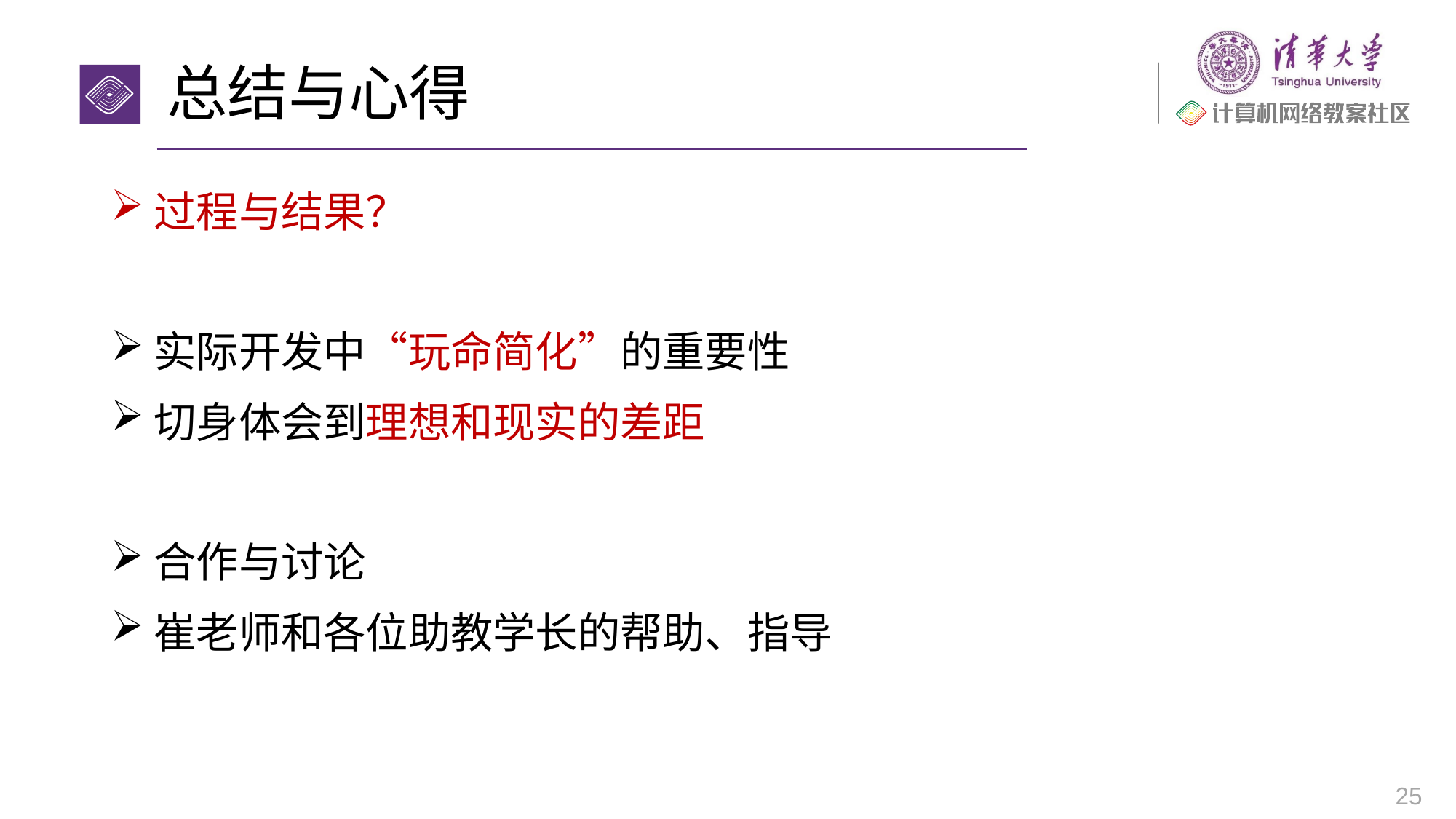

# 总结与心得
过程与结果？

实际开发中“玩命简化”的重要性
切身体会到理想和现实的差距

合作与讨论
崔老师和各位助教学长的帮助、指导

25